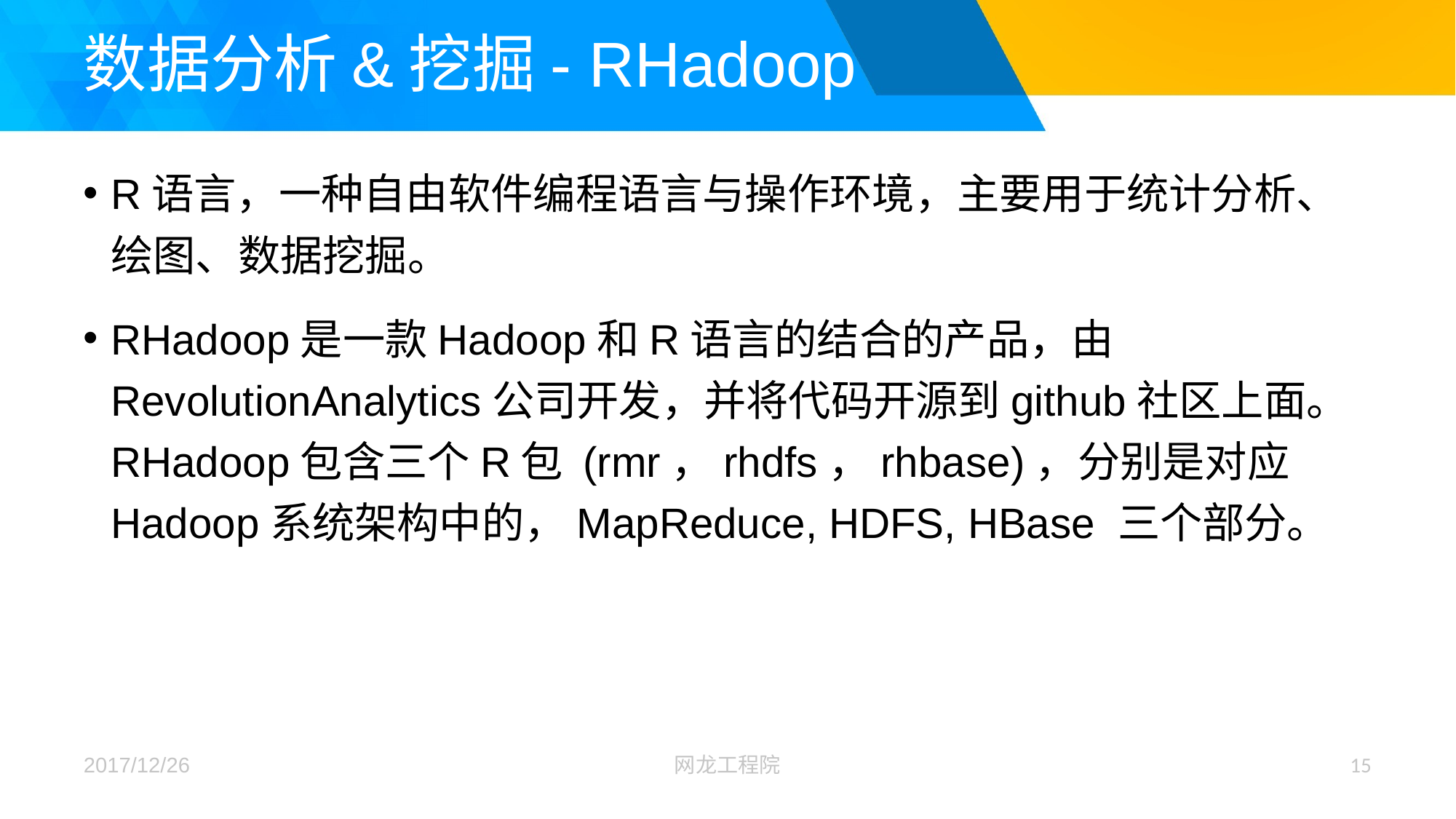

# 数据分析&挖掘- RHadoop
R语言，一种自由软件编程语言与操作环境，主要用于统计分析、绘图、数据挖掘。
RHadoop是一款Hadoop和R语言的结合的产品，由RevolutionAnalytics公司开发，并将代码开源到github社区上面。RHadoop包含三个R包 (rmr，rhdfs，rhbase)，分别是对应Hadoop系统架构中的，MapReduce, HDFS, HBase 三个部分。
2017/12/26
网龙工程院
15